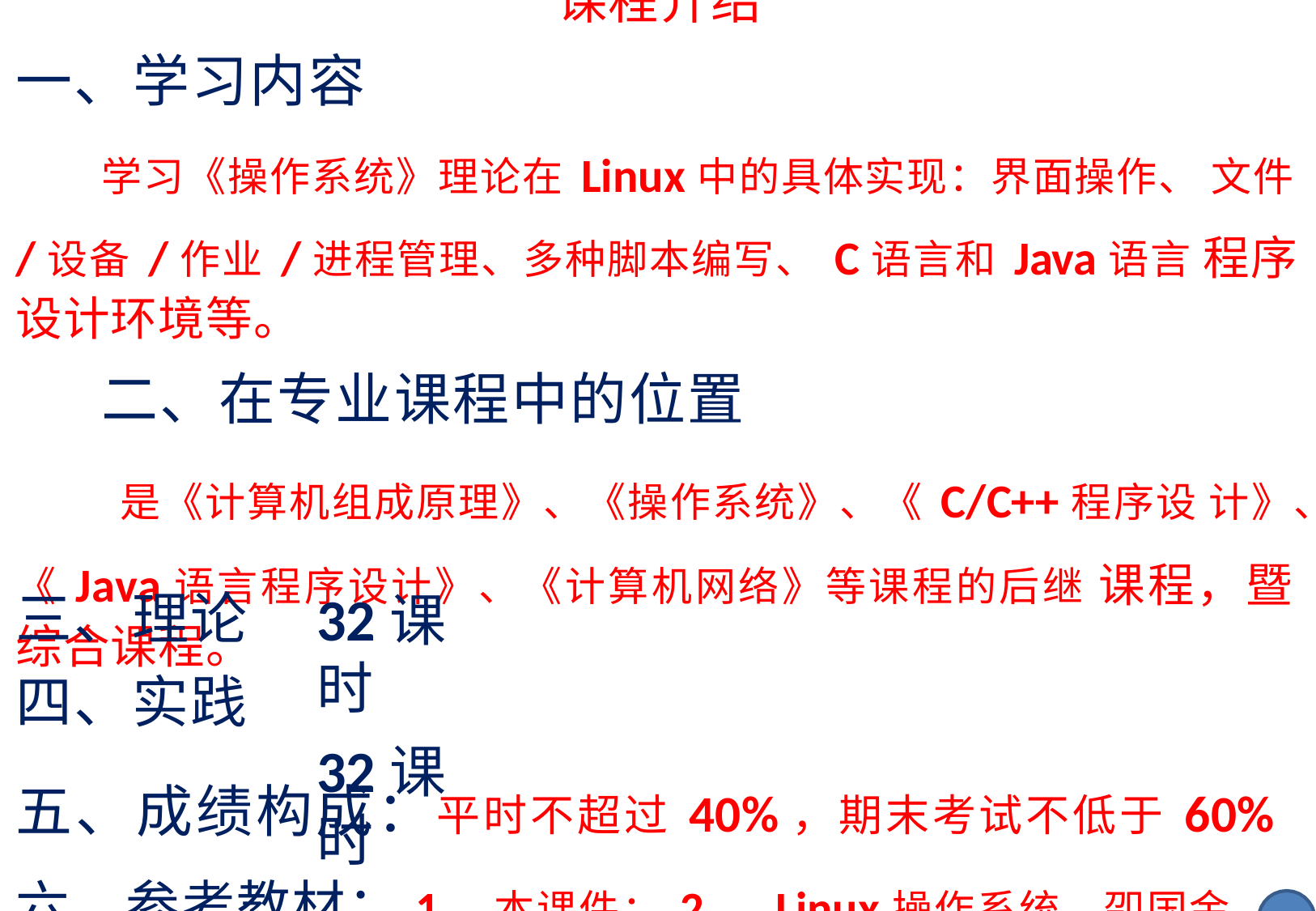

课程介绍
# 一、学习内容
学习《操作系统》理论在Linux中的具体实现：界面操作、 文件/设备/作业/进程管理、多种脚本编写、C语言和Java语言 程序设计环境等。
二、在专业课程中的位置
是《计算机组成原理》、《操作系统》、《C/C++程序设 计》、《Java语言程序设计》、《计算机网络》等课程的后继 课程，暨综合课程。
三、理论 四、实践
32课时
32课时
五、成绩构成：平时不超过40%，期末考试不低于60% 六、参考教材：1、本课件；2、Linux操作系统，卲国金，  电子工业出版社。